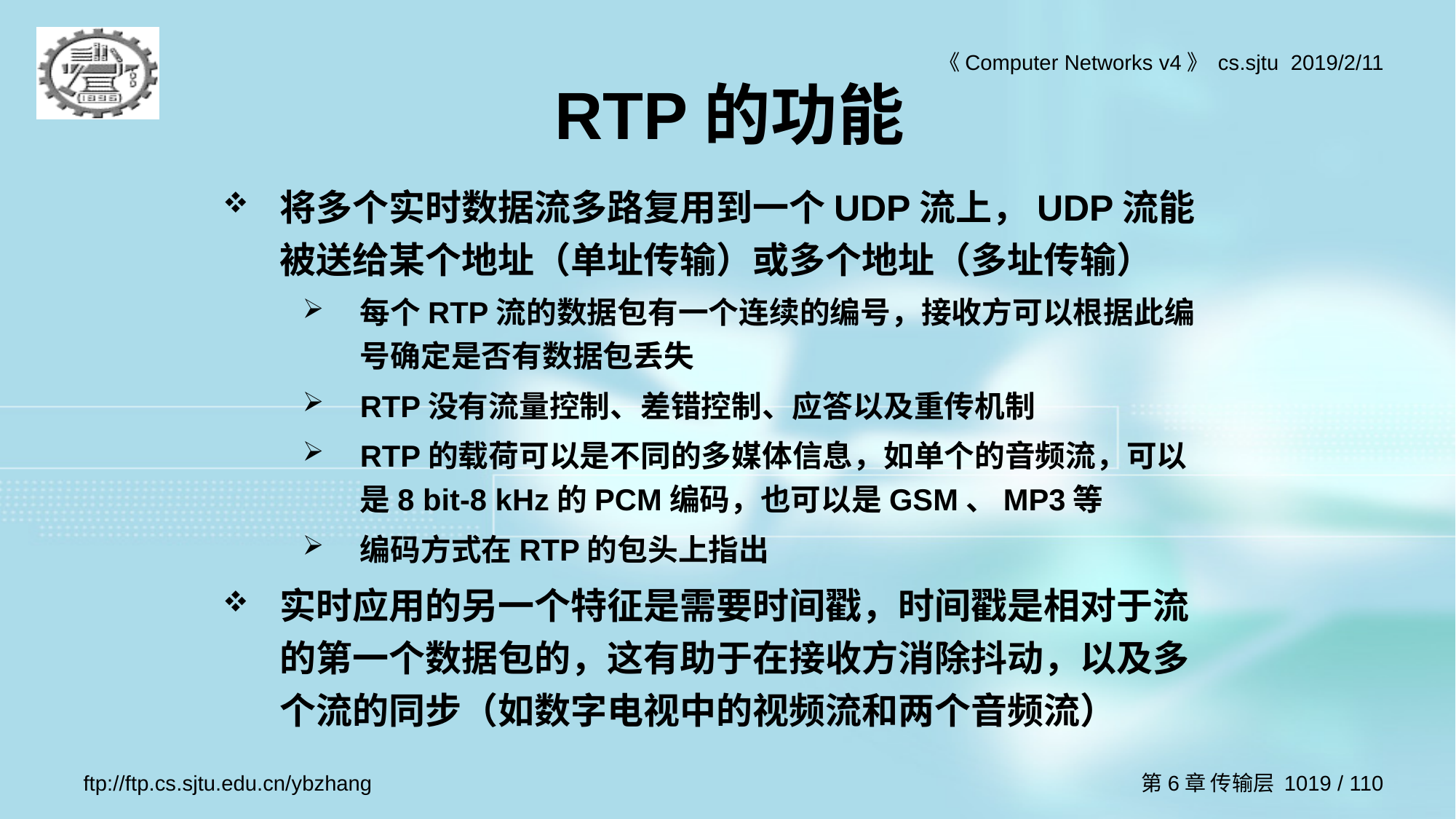

# RTP的功能
将多个实时数据流多路复用到一个UDP流上，UDP流能被送给某个地址（单址传输）或多个地址（多址传输）
每个RTP流的数据包有一个连续的编号，接收方可以根据此编号确定是否有数据包丢失
RTP没有流量控制、差错控制、应答以及重传机制
RTP的载荷可以是不同的多媒体信息，如单个的音频流，可以是8 bit-8 kHz的PCM编码，也可以是GSM、MP3等
编码方式在RTP的包头上指出
实时应用的另一个特征是需要时间戳，时间戳是相对于流的第一个数据包的，这有助于在接收方消除抖动，以及多个流的同步（如数字电视中的视频流和两个音频流）